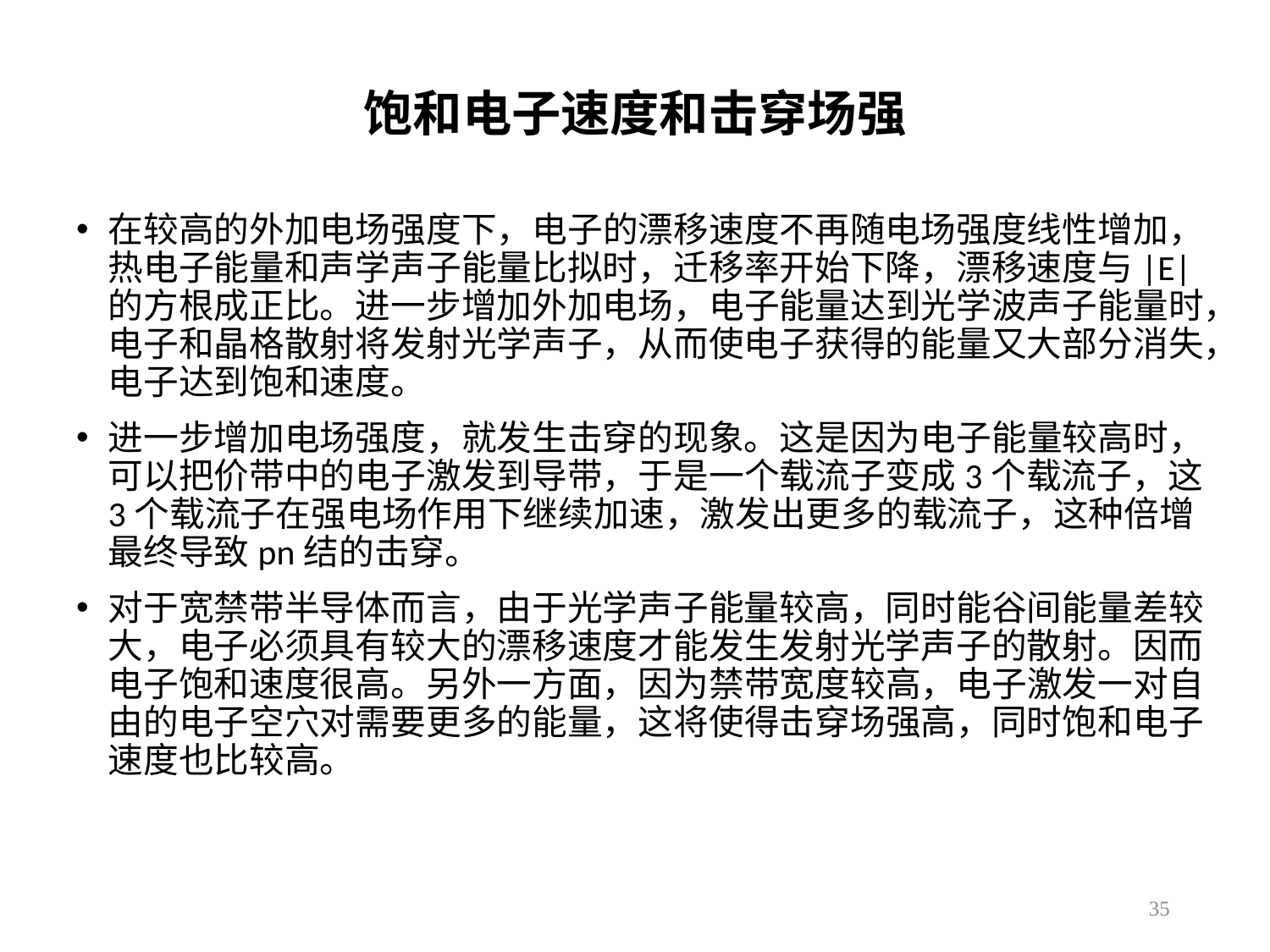

# 饱和电子速度和击穿场强
在较高的外加电场强度下，电子的漂移速度不再随电场强度线性增加，热电子能量和声学声子能量比拟时，迁移率开始下降，漂移速度与|E|的方根成正比。进一步增加外加电场，电子能量达到光学波声子能量时，电子和晶格散射将发射光学声子，从而使电子获得的能量又大部分消失，电子达到饱和速度。
进一步增加电场强度，就发生击穿的现象。这是因为电子能量较高时，可以把价带中的电子激发到导带，于是一个载流子变成3个载流子，这3个载流子在强电场作用下继续加速，激发出更多的载流子，这种倍增最终导致pn结的击穿。
对于宽禁带半导体而言，由于光学声子能量较高，同时能谷间能量差较大，电子必须具有较大的漂移速度才能发生发射光学声子的散射。因而电子饱和速度很高。另外一方面，因为禁带宽度较高，电子激发一对自由的电子空穴对需要更多的能量，这将使得击穿场强高，同时饱和电子速度也比较高。
35